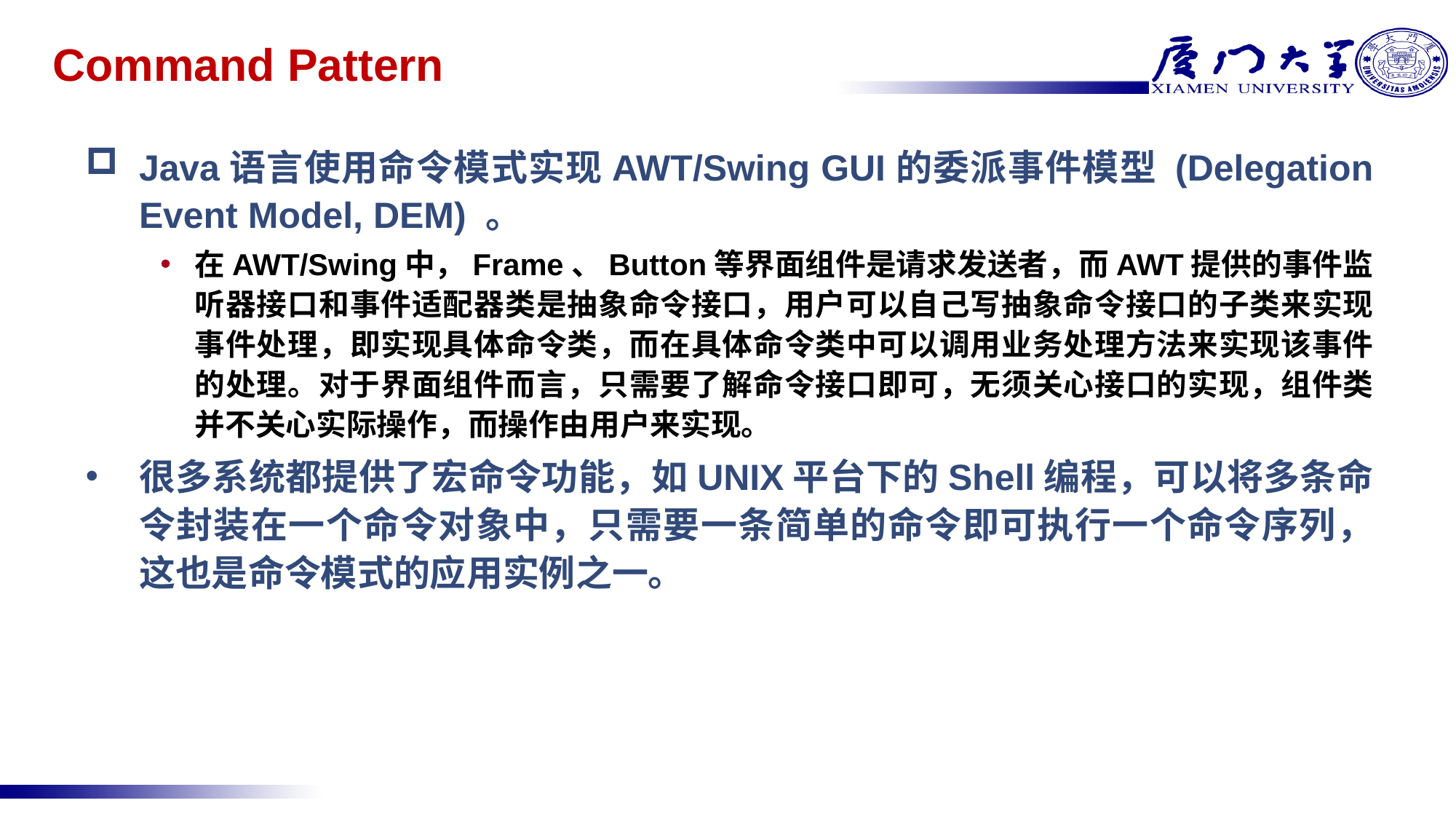

# Command Pattern
Java语言使用命令模式实现AWT/Swing GUI的委派事件模型 (Delegation Event Model, DEM) 。
在AWT/Swing中，Frame、Button等界面组件是请求发送者，而AWT提供的事件监听器接口和事件适配器类是抽象命令接口，用户可以自己写抽象命令接口的子类来实现事件处理，即实现具体命令类，而在具体命令类中可以调用业务处理方法来实现该事件的处理。对于界面组件而言，只需要了解命令接口即可，无须关心接口的实现，组件类并不关心实际操作，而操作由用户来实现。
很多系统都提供了宏命令功能，如UNIX平台下的Shell编程，可以将多条命令封装在一个命令对象中，只需要一条简单的命令即可执行一个命令序列，这也是命令模式的应用实例之一。